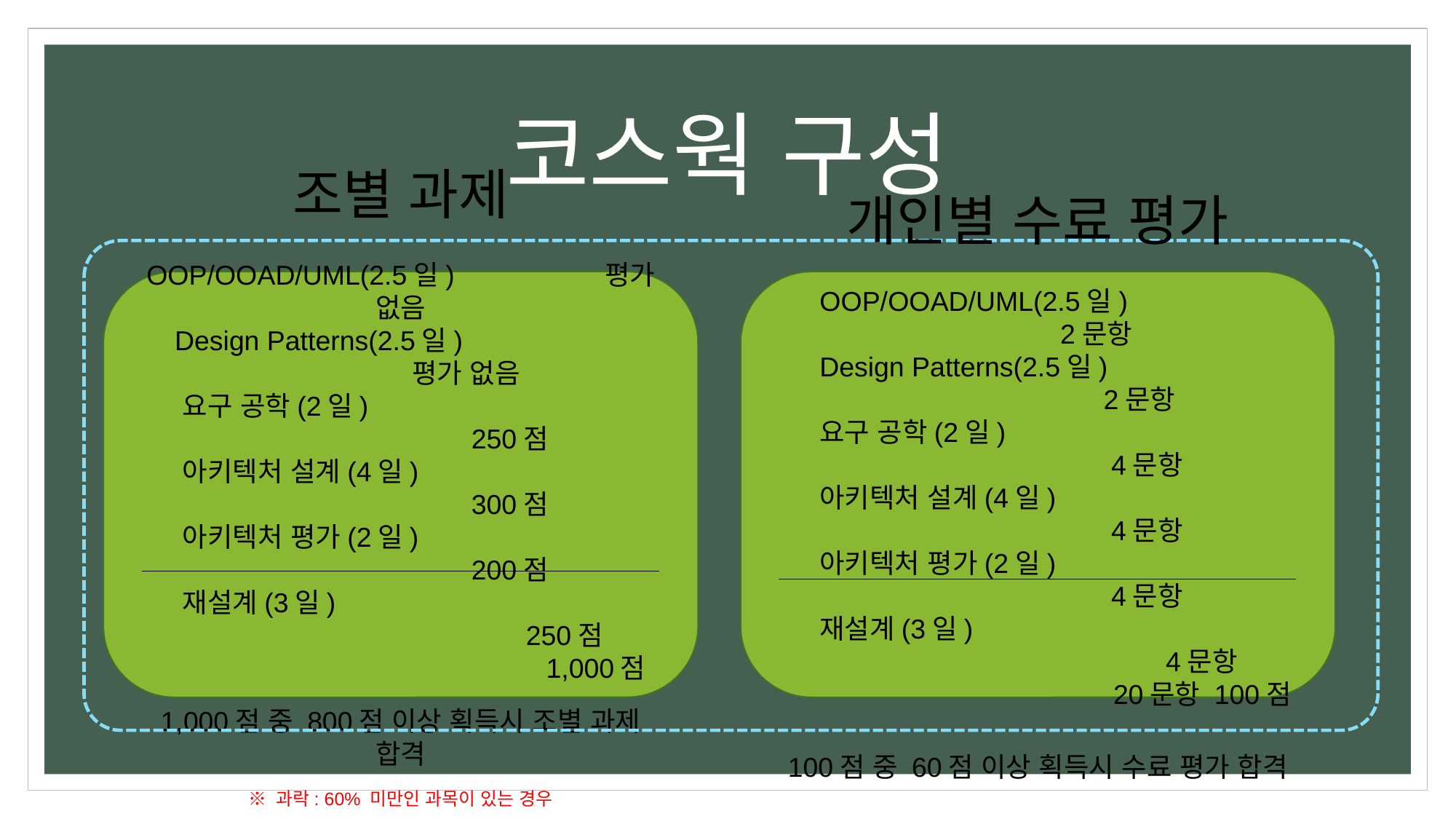

# 코스웍 구성

조별 과제

OOP/OOAD/UML(2.5일)	  	  평가 없음
Design Patterns(2.5일)	 	  	  평가 없음
요구 공학(2일)					250점
아키텍처 설계(4일)				300점
아키텍처 평가(2일)				200점
재설계(3일)						250점
                                                          1,000점

1,000점 중 800점 이상 획득시 조별 과제 합격

※ 과락: 60% 미만인 과목이 있는 경우
개인별 수료 평가

OOP/OOAD/UML(2.5일)			 2문항
Design Patterns(2.5일)	 		  	2문항
요구 공학(2일)					4문항
아키텍처 설계(4일)				4문항
아키텍처 평가(2일)				4문항
재설계(3일)						4문항
                                           20문항 100점

100점 중 60점 이상 획득시 수료 평가 합격